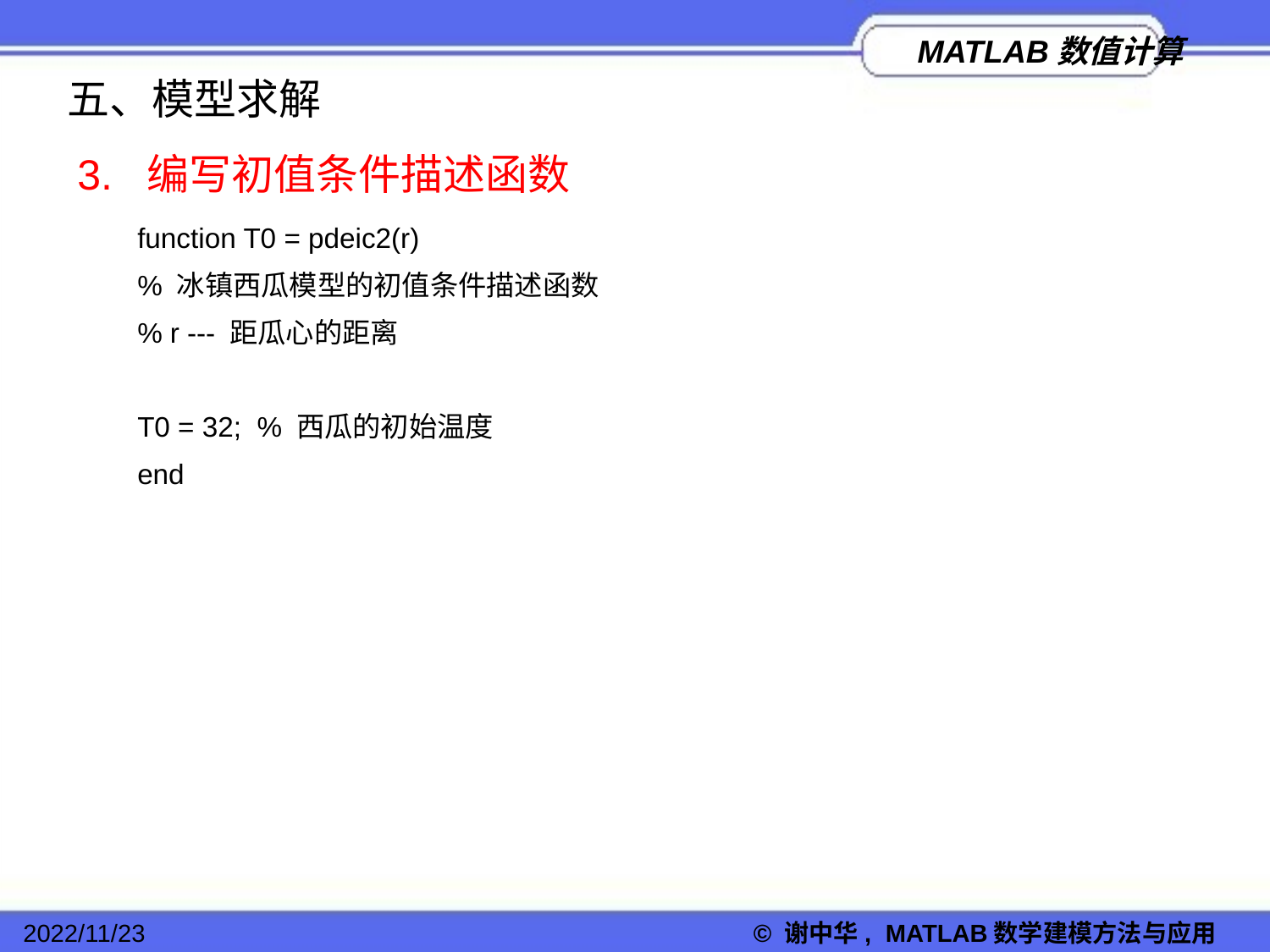

五、模型求解
3.  编写初值条件描述函数
function T0 = pdeic2(r)
% 冰镇西瓜模型的初值条件描述函数
% r --- 距瓜心的距离

T0 = 32;  % 西瓜的初始温度
end
2022/11/23
© 谢中华,  MATLAB数学建模方法与应用